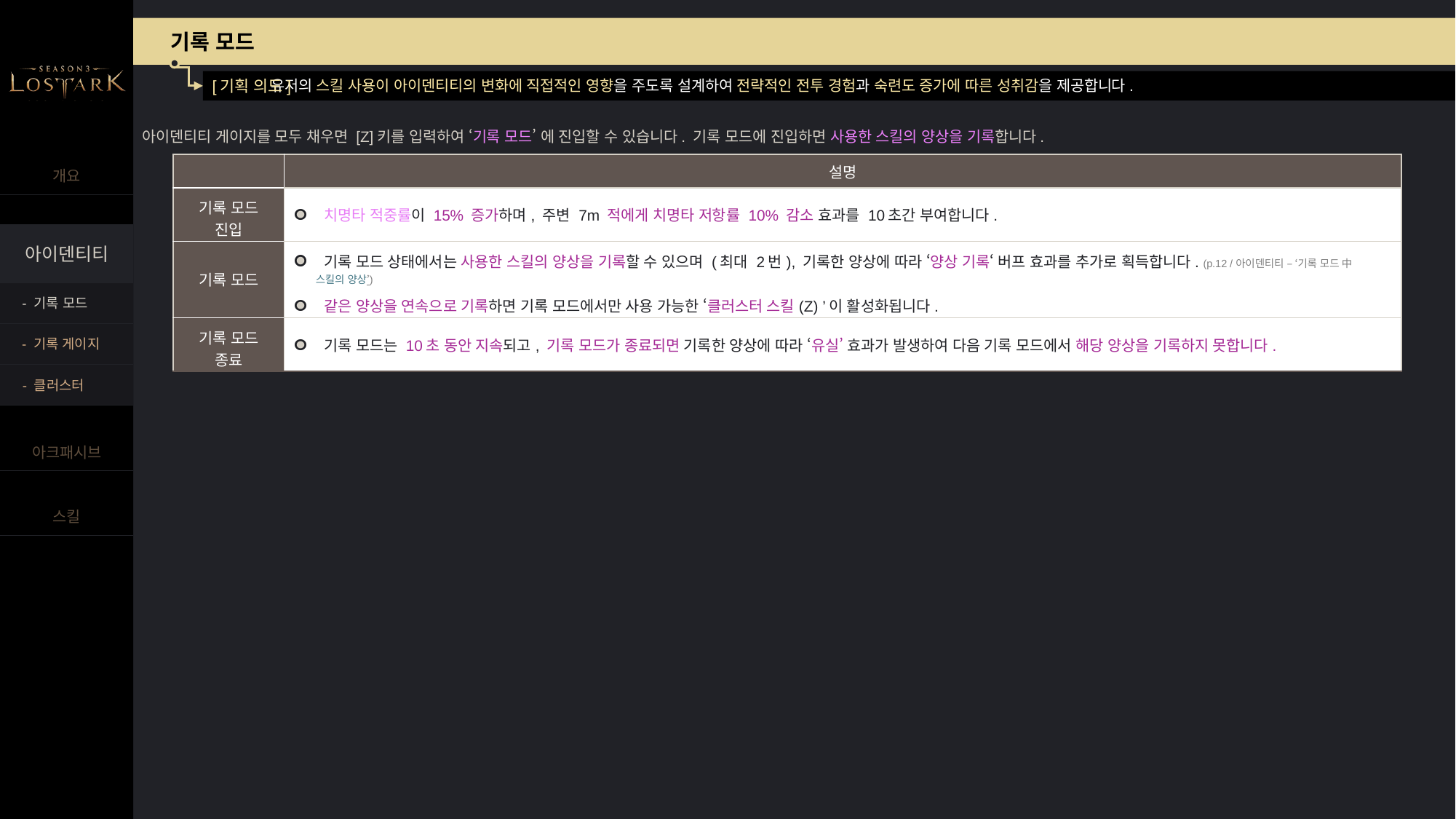

기록 모드

유저의 스킬 사용이 아이덴티티의 변화에 직접적인 영향을 주도록 설계하여 전략적인 전투 경험과 숙련도 증가에 따른 성취감을 제공합니다.
[기획 의도]
아이덴티티 게이지를 모두 채우면 [Z]키를 입력하여 ‘기록 모드’ 에 진입할 수 있습니다. 기록 모드에 진입하면 사용한 스킬의 양상을 기록합니다.
|  | 설명 |
| --- | --- |
| 기록 모드 진입 | 치명타 적중률이 15% 증가하며, 주변 7m 적에게 치명타 저항률 10% 감소 효과를 10초간 부여합니다. |
| 기록 모드 | 기록 모드 상태에서는 사용한 스킬의 양상을 기록할 수 있으며 (최대 2번), 기록한 양상에 따라 ‘양상 기록‘ 버프 효과를 추가로 획득합니다. (p.12 / 아이덴티티 – ‘기록 모드 中 스킬의 양상’) 같은 양상을 연속으로 기록하면 기록 모드에서만 사용 가능한 ‘클러스터 스킬(Z) ’이 활성화됩니다. |
| 기록 모드 종료 | 기록 모드는 10초 동안 지속되고, 기록 모드가 종료되면 기록한 양상에 따라 ‘유실’ 효과가 발생하여 다음 기록 모드에서 해당 양상을 기록하지 못합니다. |
- 기록 모드
- 기록 게이지
- 클러스터